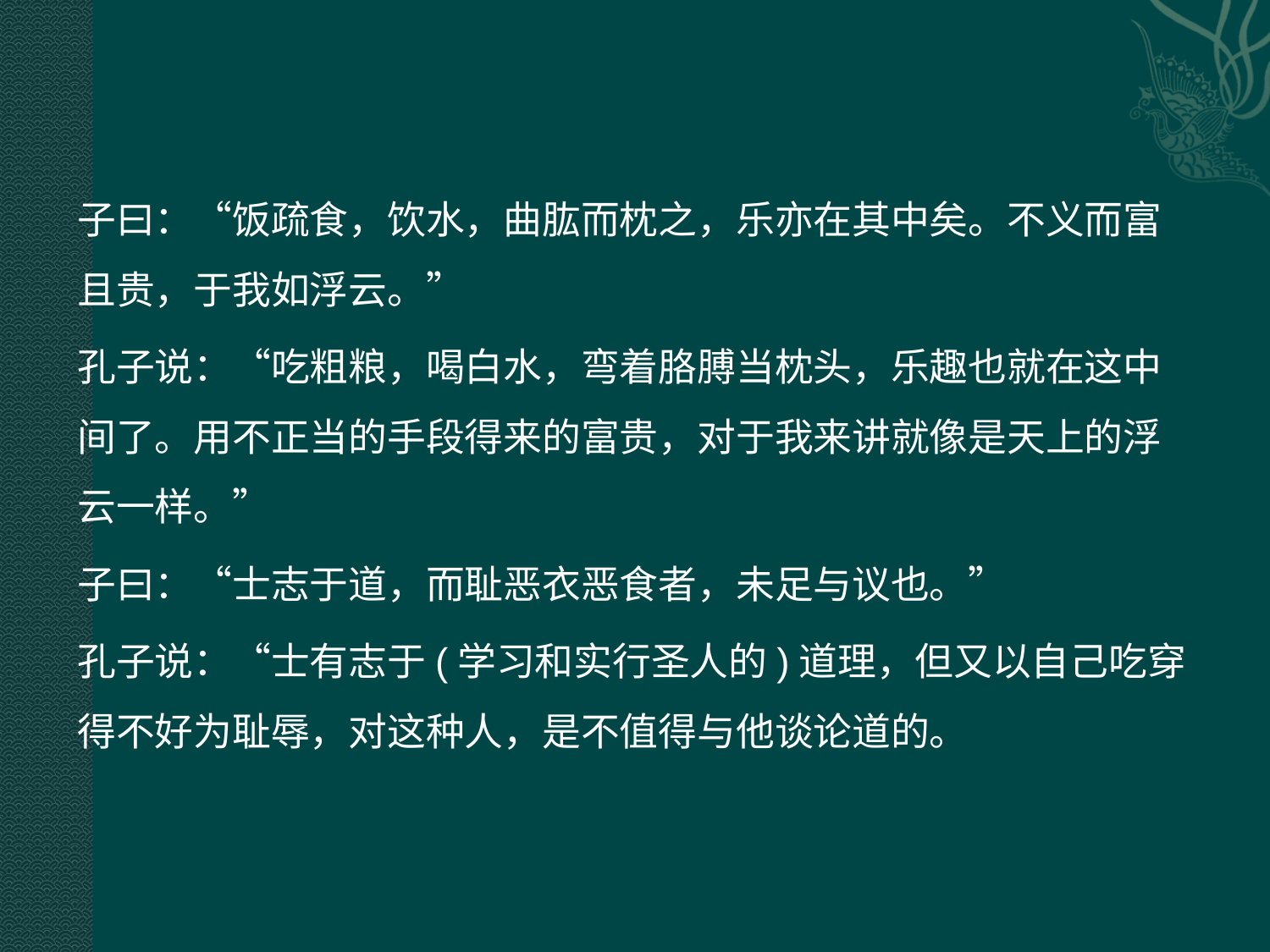

子曰：“饭疏食，饮水，曲肱而枕之，乐亦在其中矣。不义而富且贵，于我如浮云。”
孔子说：“吃粗粮，喝白水，弯着胳膊当枕头，乐趣也就在这中间了。用不正当的手段得来的富贵，对于我来讲就像是天上的浮云一样。”
子曰：“士志于道，而耻恶衣恶食者，未足与议也。”
孔子说：“士有志于(学习和实行圣人的)道理，但又以自己吃穿得不好为耻辱，对这种人，是不值得与他谈论道的。